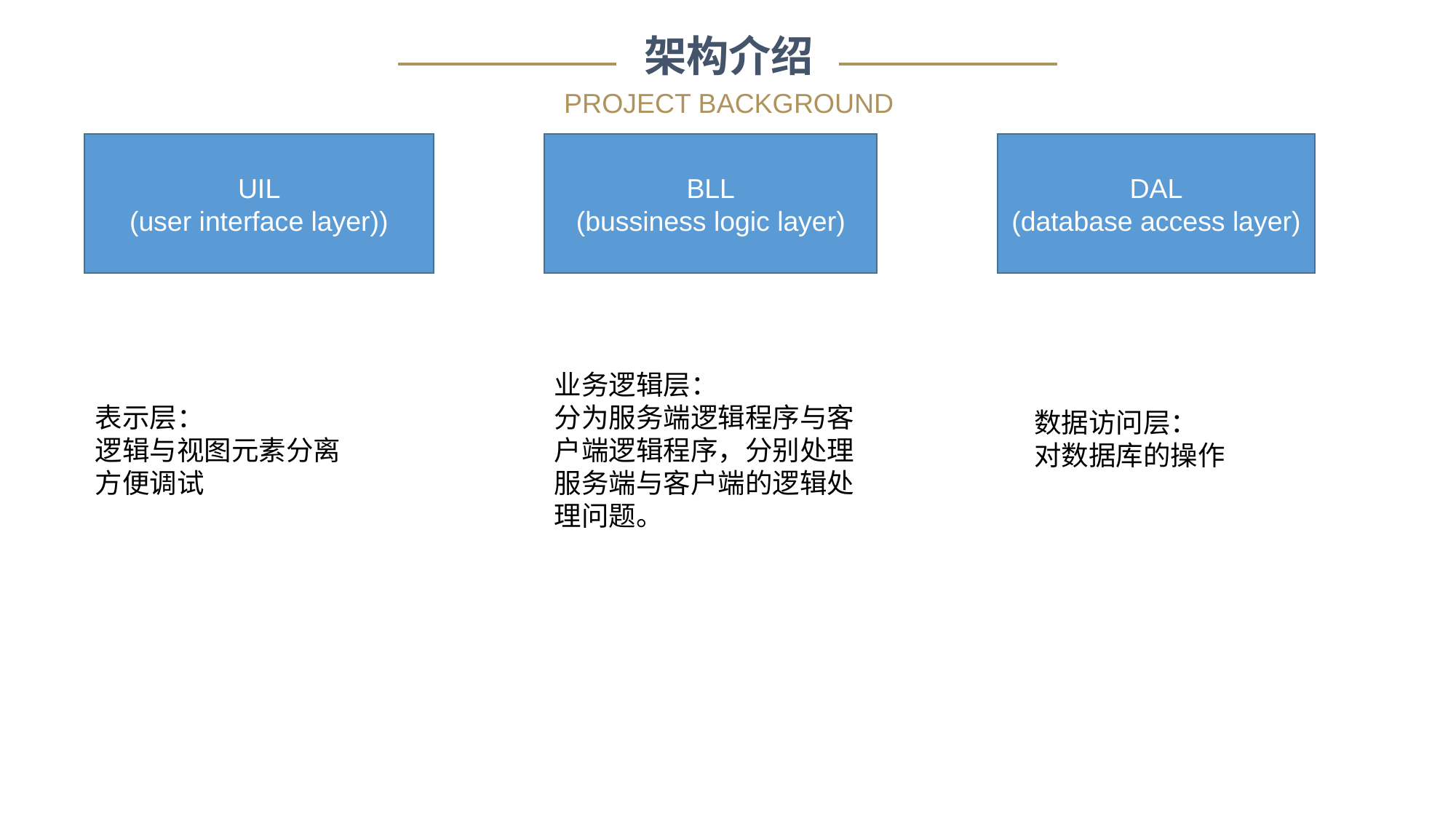

架构介绍
PROJECT BACKGROUND
DAL
(database access layer)
UIL
(user interface layer))
BLL
(bussiness logic layer)
业务逻辑层：
分为服务端逻辑程序与客户端逻辑程序，分别处理服务端与客户端的逻辑处理问题。
表示层：
逻辑与视图元素分离
方便调试
数据访问层：
对数据库的操作